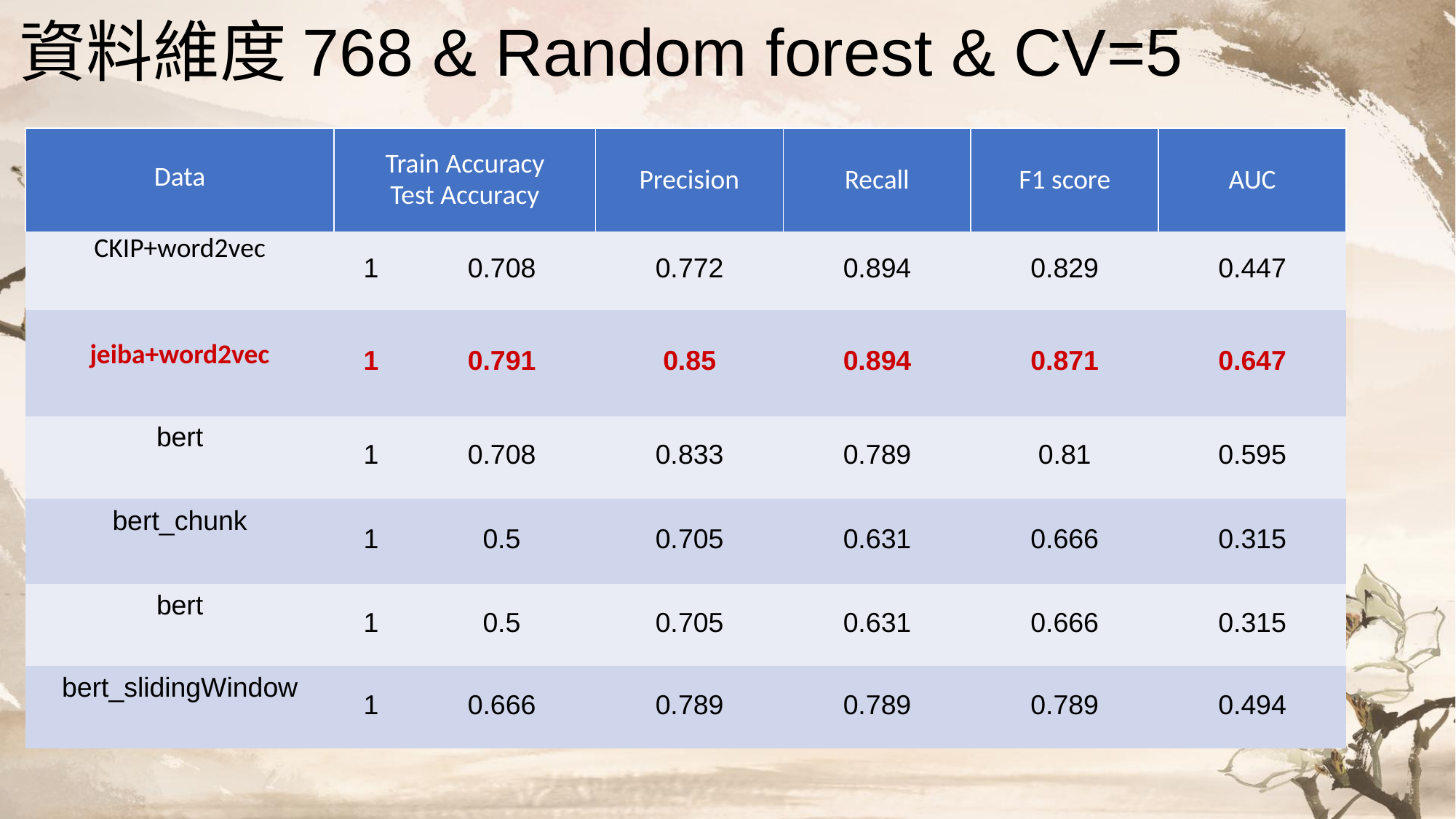

# 資料維度768 & Random forest & CV=5
| Data | Train Accuracy Test Accuracy |  | Precision | Recall | F1 score | AUC |
| --- | --- | --- | --- | --- | --- | --- |
| CKIP+word2vec | 1 | 0.708 | 0.772 | 0.894 | 0.829 | 0.447 |
| jeiba+word2vec | 1 | 0.791 | 0.85 | 0.894 | 0.871 | 0.647 |
| bert | 1 | 0.708 | 0.833 | 0.789 | 0.81 | 0.595 |
| bert\_chunk | 1 | 0.5 | 0.705 | 0.631 | 0.666 | 0.315 |
| bert | 1 | 0.5 | 0.705 | 0.631 | 0.666 | 0.315 |
| bert\_slidingWindow | 1 | 0.666 | 0.789 | 0.789 | 0.789 | 0.494 |